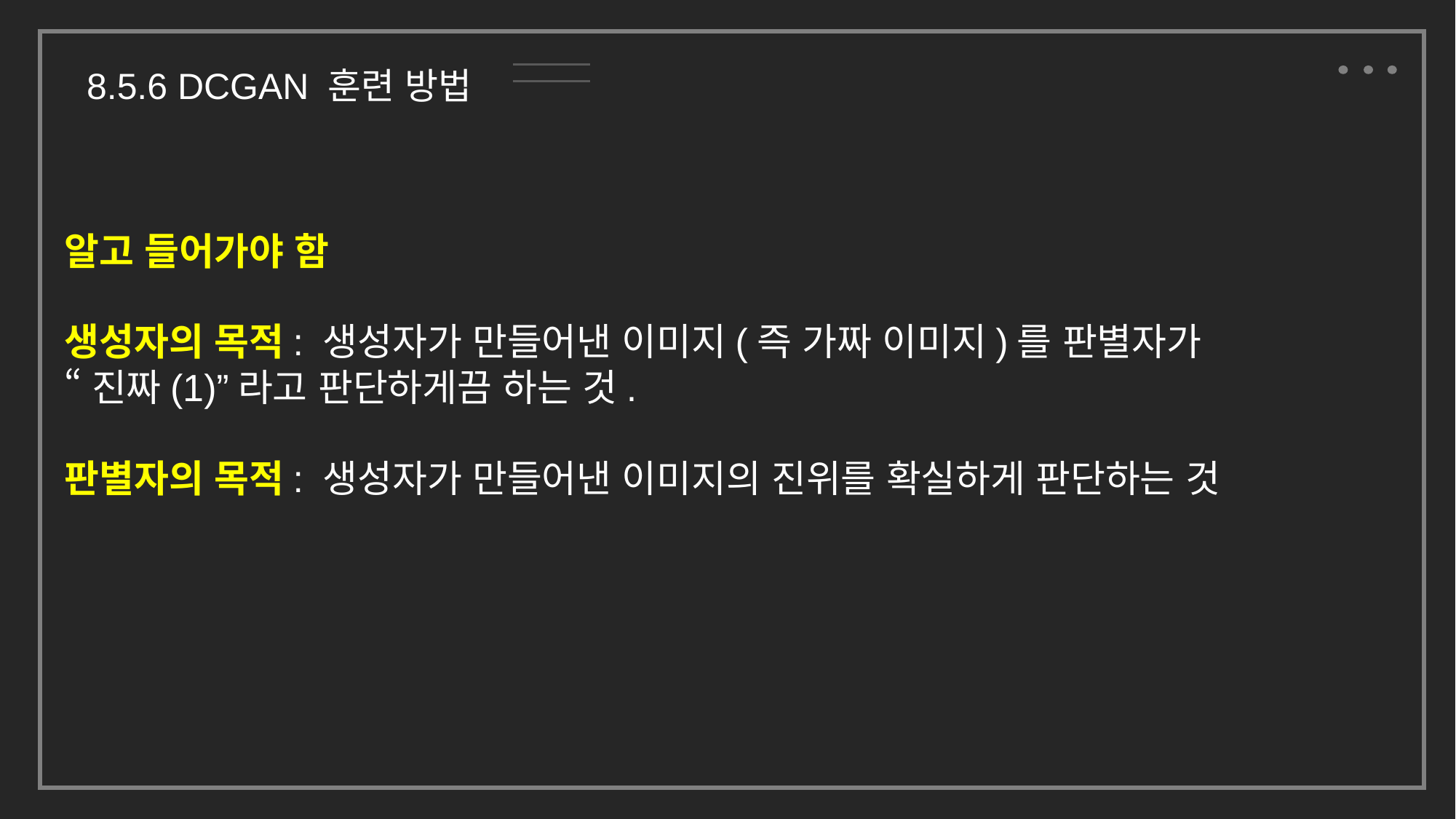

8.5.6 DCGAN 훈련 방법

알고 들어가야 함

생성자의 목적: 생성자가 만들어낸 이미지(즉 가짜 이미지)를 판별자가
“진짜(1)”라고 판단하게끔 하는 것.

판별자의 목적: 생성자가 만들어낸 이미지의 진위를 확실하게 판단하는 것